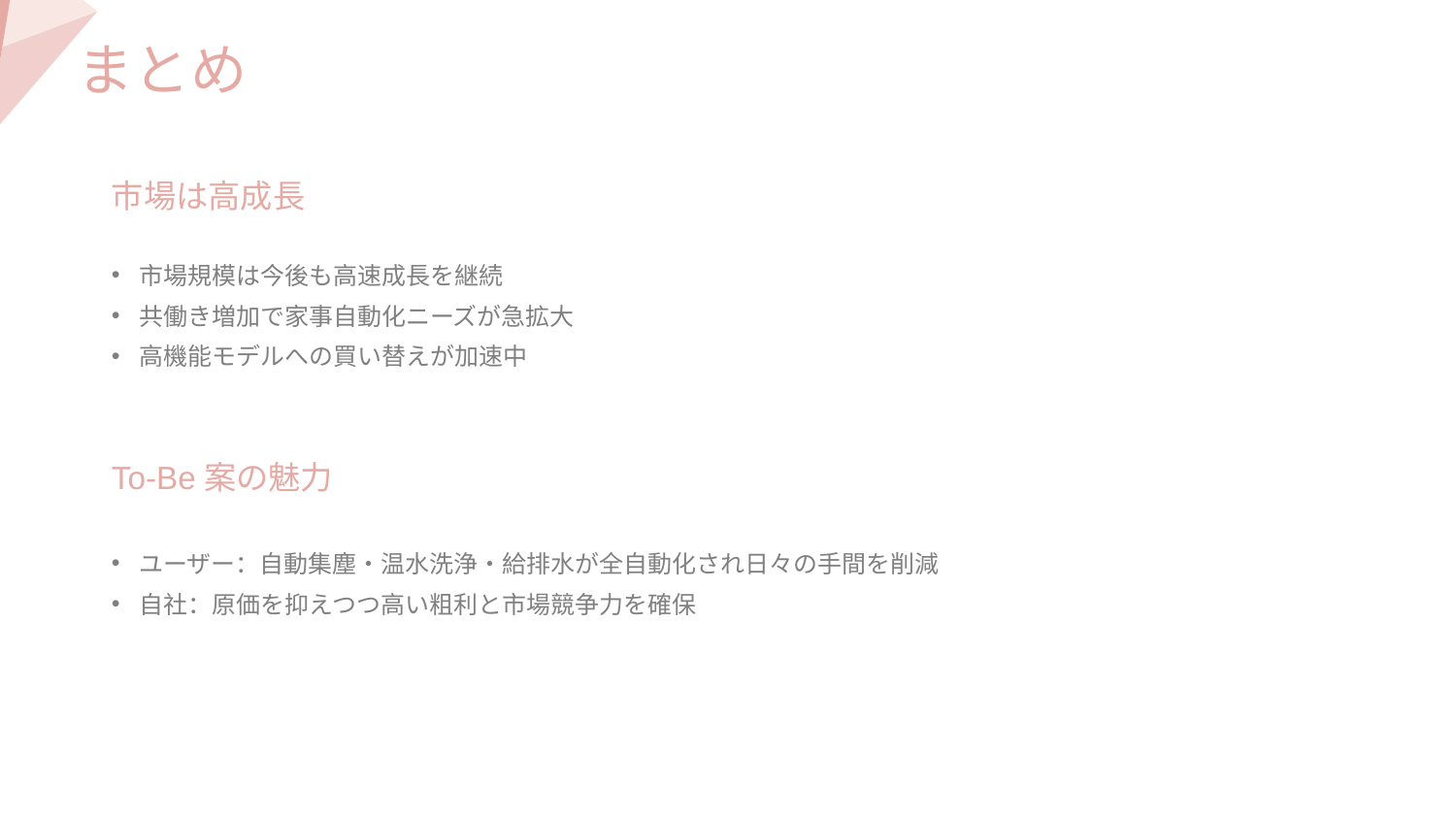

まとめ
市場は高成長

市場規模は今後も高速成長を継続
共働き増加で家事自動化ニーズが急拡大
高機能モデルへの買い替えが加速中

To-Be案の魅力

ユーザー：自動集塵・温水洗浄・給排水が全自動化され日々の手間を削減
自社：原価を抑えつつ高い粗利と市場競争力を確保